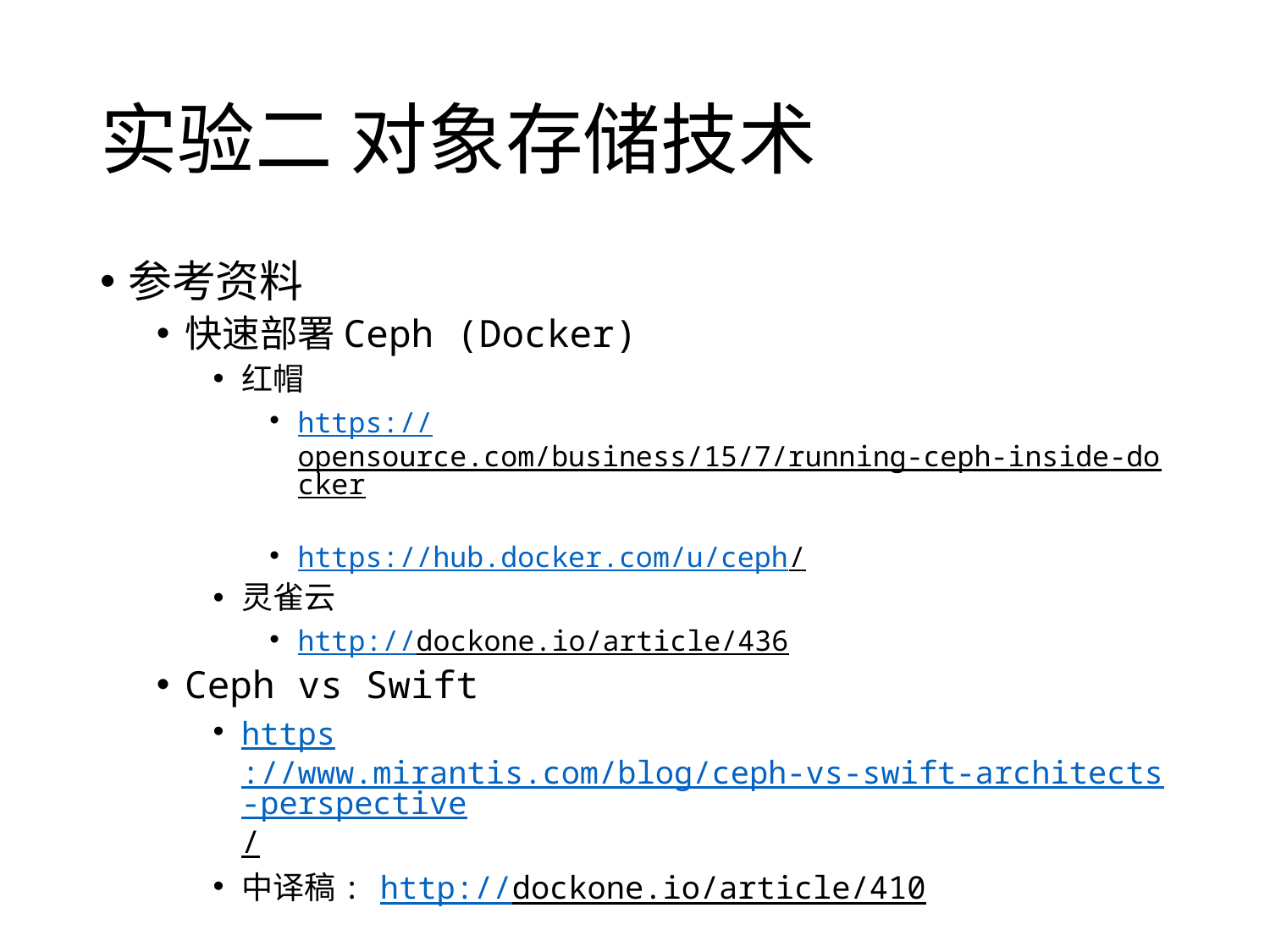

# 实验二 对象存储技术
参考资料
快速部署Ceph (Docker)
红帽
https://opensource.com/business/15/7/running-ceph-inside-docker
https://hub.docker.com/u/ceph/
灵雀云
http://dockone.io/article/436
Ceph vs Swift
https://www.mirantis.com/blog/ceph-vs-swift-architects-perspective/
中译稿: http://dockone.io/article/410